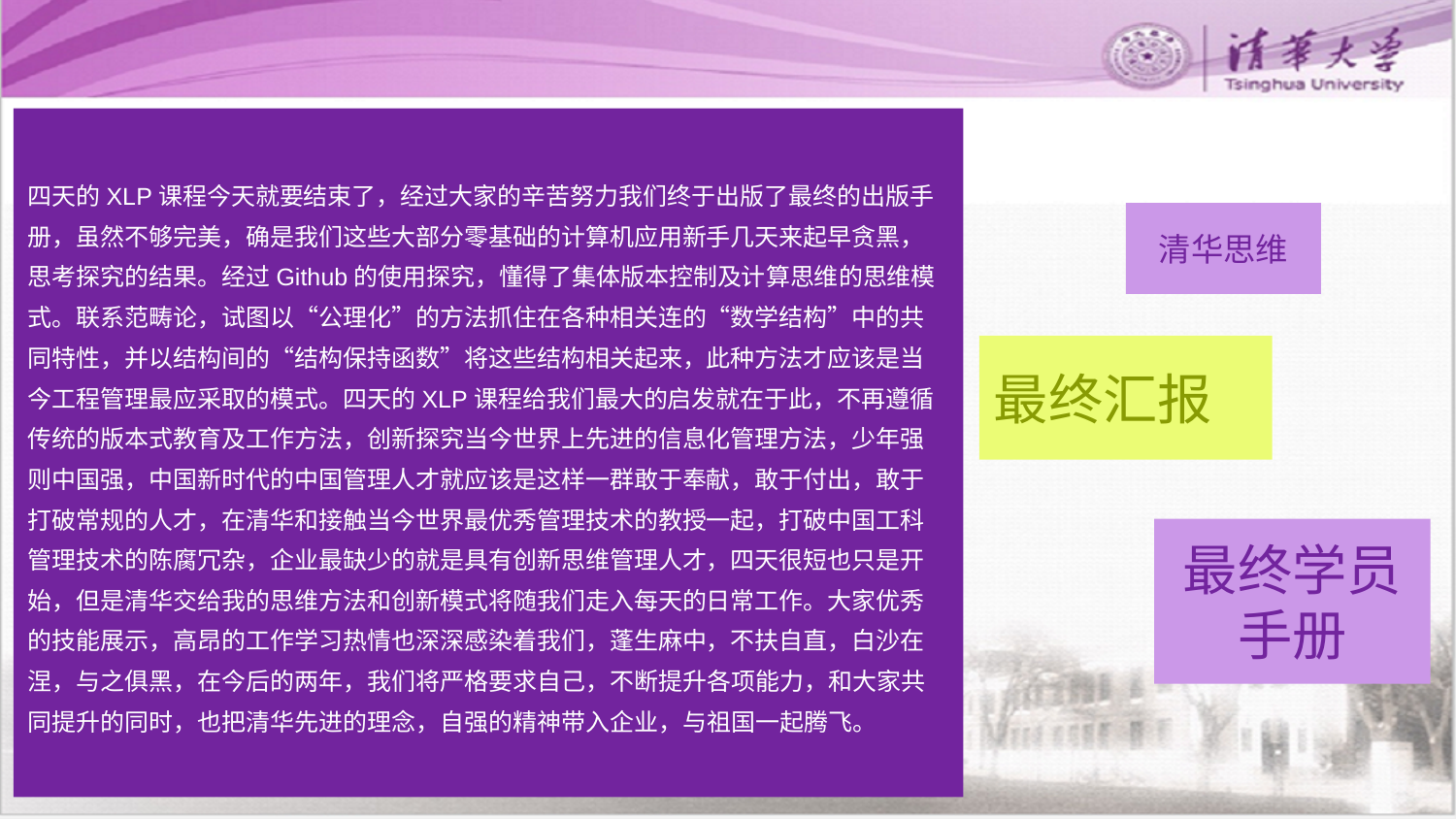

四天的XLP课程今天就要结束了，经过大家的辛苦努力我们终于出版了最终的出版手册，虽然不够完美，确是我们这些大部分零基础的计算机应用新手几天来起早贪黑，思考探究的结果。经过Github的使用探究，懂得了集体版本控制及计算思维的思维模式。联系范畴论，试图以“公理化”的方法抓住在各种相关连的“数学结构”中的共同特性，并以结构间的“结构保持函数”将这些结构相关起来，此种方法才应该是当今工程管理最应采取的模式。四天的XLP课程给我们最大的启发就在于此，不再遵循传统的版本式教育及工作方法，创新探究当今世界上先进的信息化管理方法，少年强则中国强，中国新时代的中国管理人才就应该是这样一群敢于奉献，敢于付出，敢于打破常规的人才，在清华和接触当今世界最优秀管理技术的教授一起，打破中国工科管理技术的陈腐冗杂，企业最缺少的就是具有创新思维管理人才，四天很短也只是开始，但是清华交给我的思维方法和创新模式将随我们走入每天的日常工作。大家优秀的技能展示，高昂的工作学习热情也深深感染着我们，蓬生麻中，不扶自直，白沙在涅，与之俱黑，在今后的两年，我们将严格要求自己，不断提升各项能力，和大家共同提升的同时，也把清华先进的理念，自强的精神带入企业，与祖国一起腾飞。
清华思维
最终汇报
最终学员手册